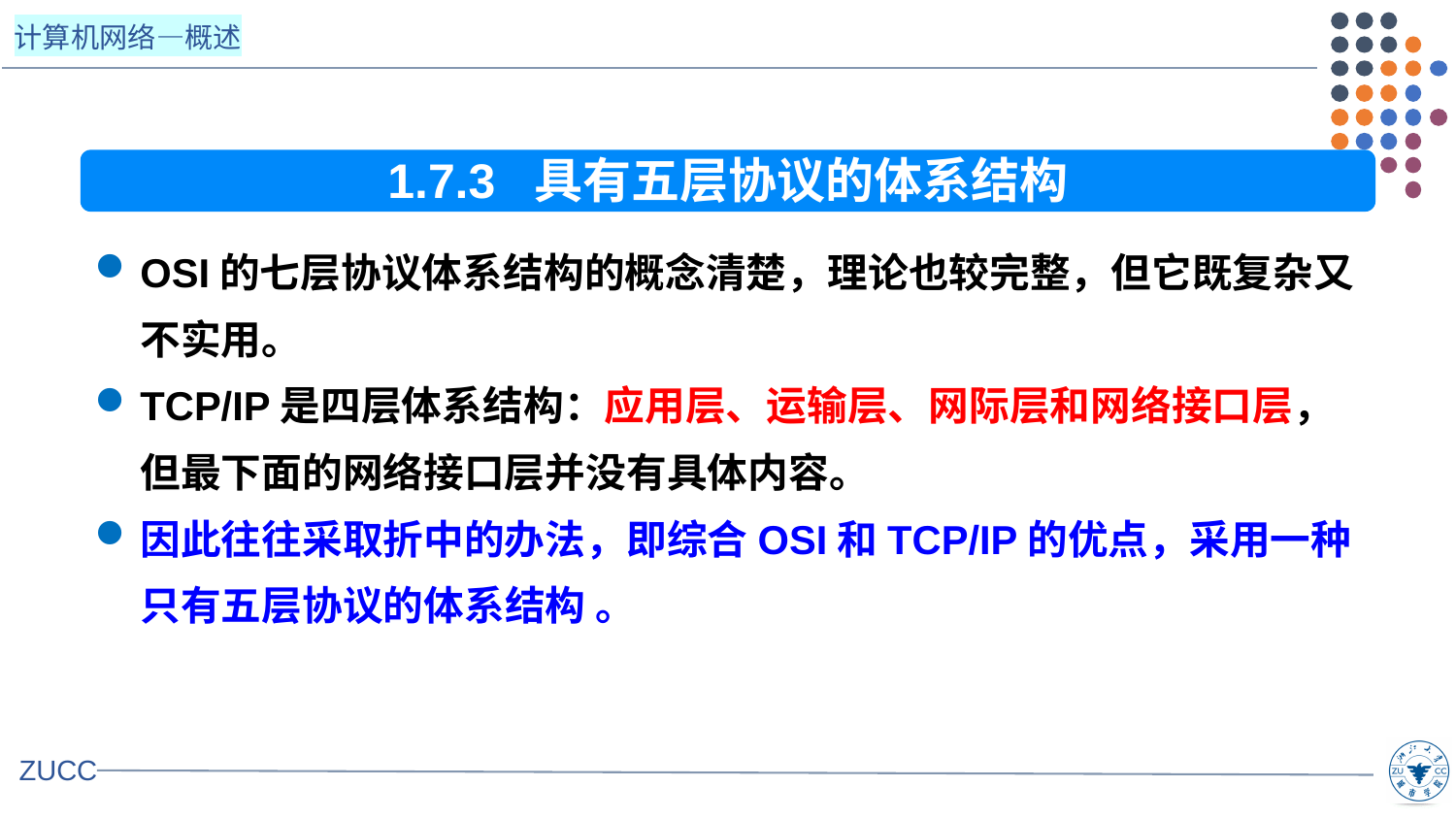

1.7.3  具有五层协议的体系结构

OSI的七层协议体系结构的概念清楚，理论也较完整，但它既复杂又不实用。
TCP/IP是四层体系结构：应用层、运输层、网际层和网络接口层，但最下面的网络接口层并没有具体内容。
因此往往采取折中的办法，即综合OSI和TCP/IP的优点，采用一种只有五层协议的体系结构 。